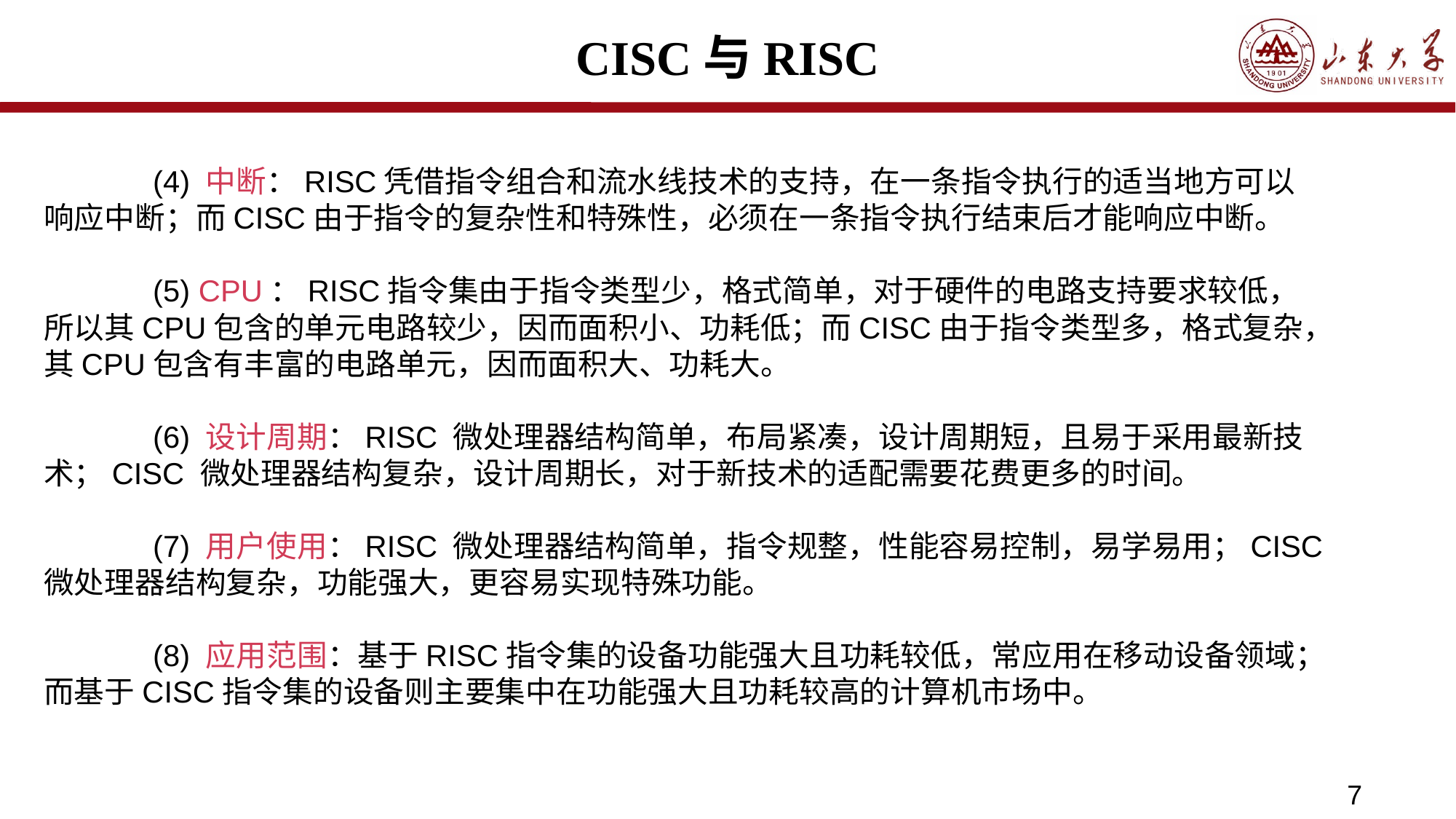

# CISC与RISC
	(4) 中断：RISC凭借指令组合和流水线技术的支持，在一条指令执行的适当地方可以响应中断；而CISC由于指令的复杂性和特殊性，必须在一条指令执行结束后才能响应中断。

	(5) CPU：RISC指令集由于指令类型少，格式简单，对于硬件的电路支持要求较低，所以其CPU包含的单元电路较少，因而面积小、功耗低；而CISC由于指令类型多，格式复杂，其CPU包含有丰富的电路单元，因而面积大、功耗大。

	(6) 设计周期：RISC 微处理器结构简单，布局紧凑，设计周期短，且易于采用最新技术；CISC 微处理器结构复杂，设计周期长，对于新技术的适配需要花费更多的时间。

	(7) 用户使用：RISC 微处理器结构简单，指令规整，性能容易控制，易学易用；CISC微处理器结构复杂，功能强大，更容易实现特殊功能。

	(8) 应用范围：基于RISC指令集的设备功能强大且功耗较低，常应用在移动设备领域；而基于CISC指令集的设备则主要集中在功能强大且功耗较高的计算机市场中。
7